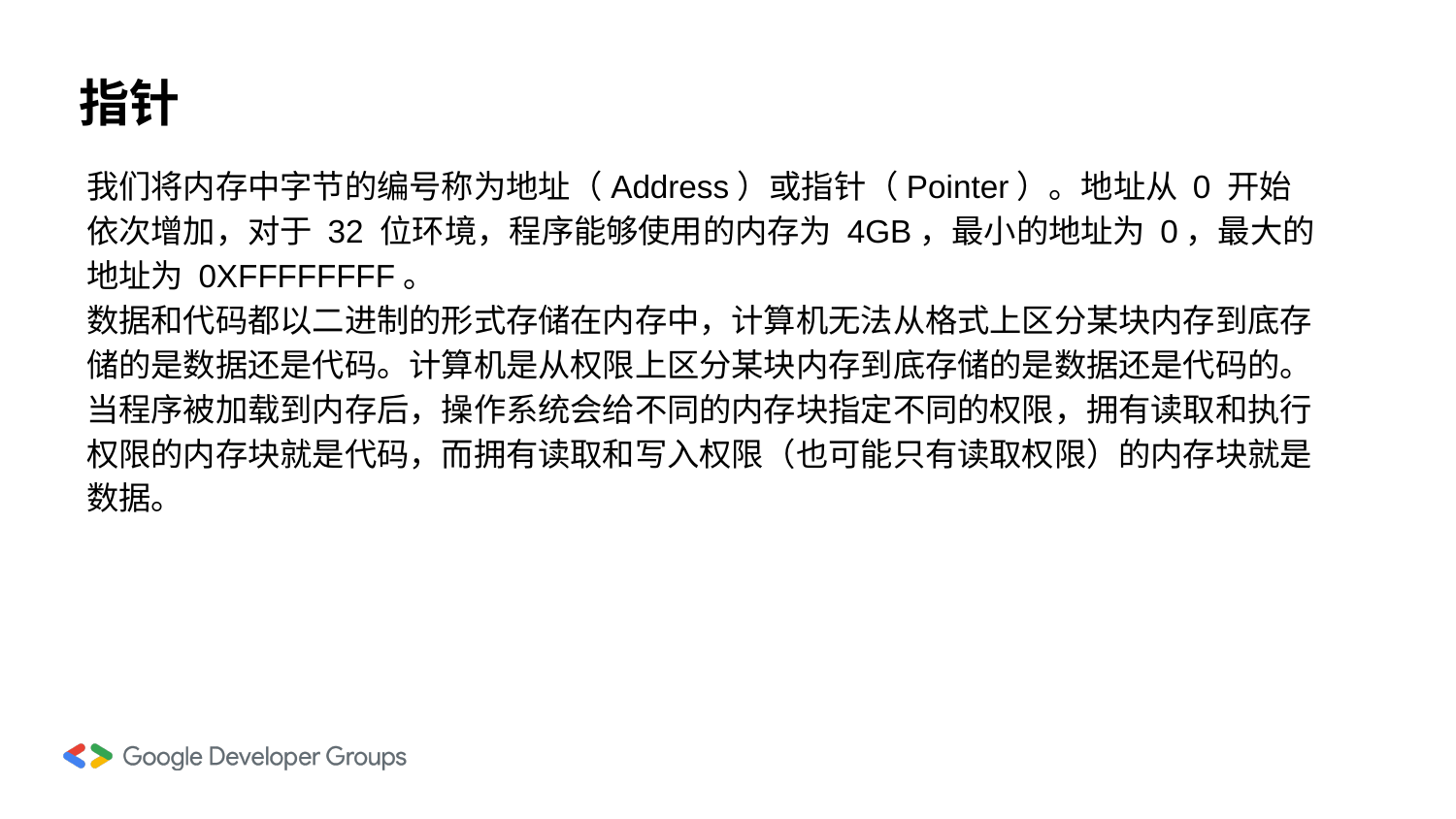

# 指针
我们将内存中字节的编号称为地址（Address）或指针（Pointer）。地址从 0 开始依次增加，对于 32 位环境，程序能够使用的内存为 4GB，最小的地址为 0，最大的地址为 0XFFFFFFFF。
数据和代码都以二进制的形式存储在内存中，计算机无法从格式上区分某块内存到底存储的是数据还是代码。计算机是从权限上区分某块内存到底存储的是数据还是代码的。当程序被加载到内存后，操作系统会给不同的内存块指定不同的权限，拥有读取和执行权限的内存块就是代码，而拥有读取和写入权限（也可能只有读取权限）的内存块就是数据。